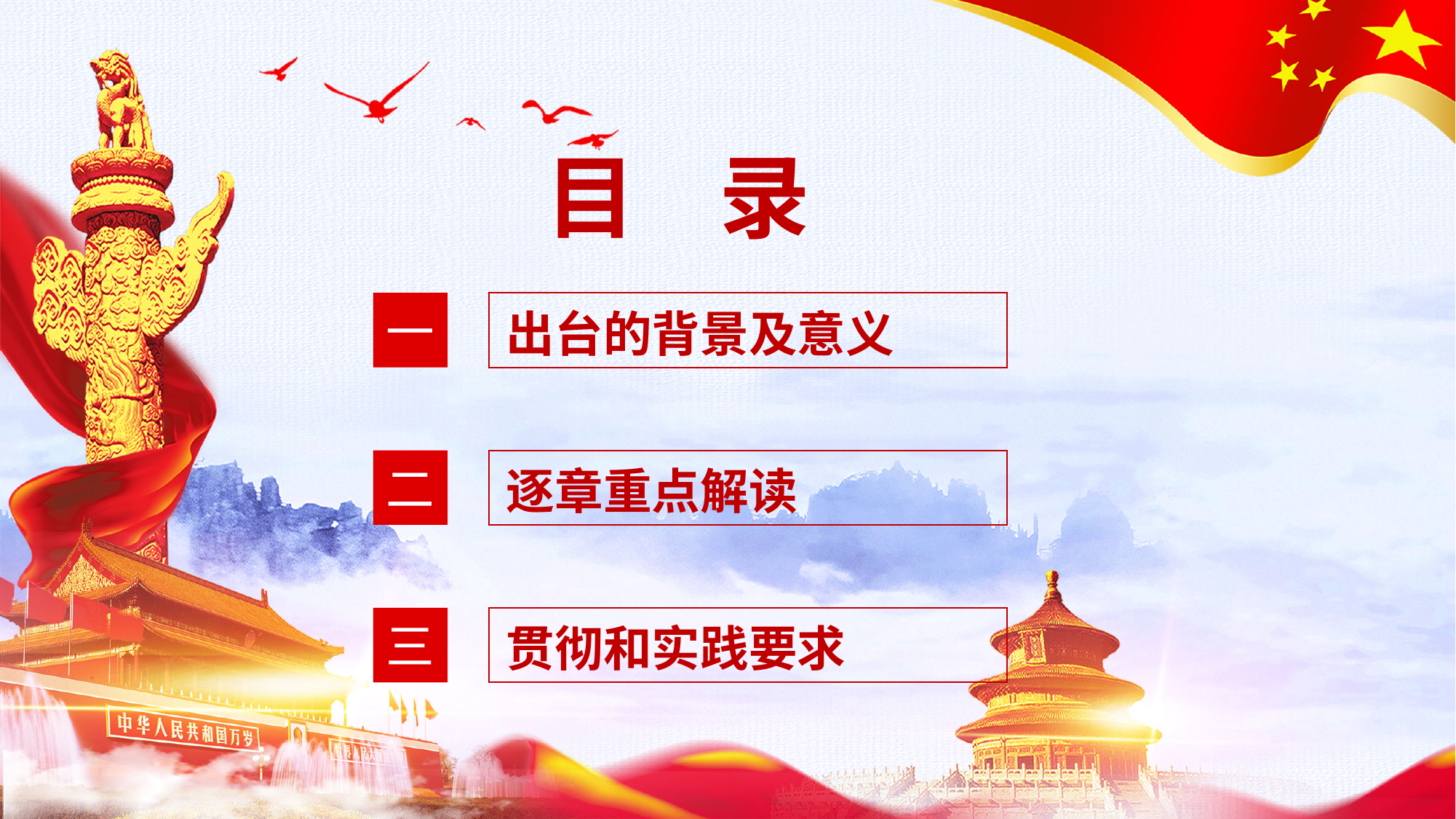

目    录
一

出台的背景及意义
二

逐章重点解读
三

贯彻和实践要求